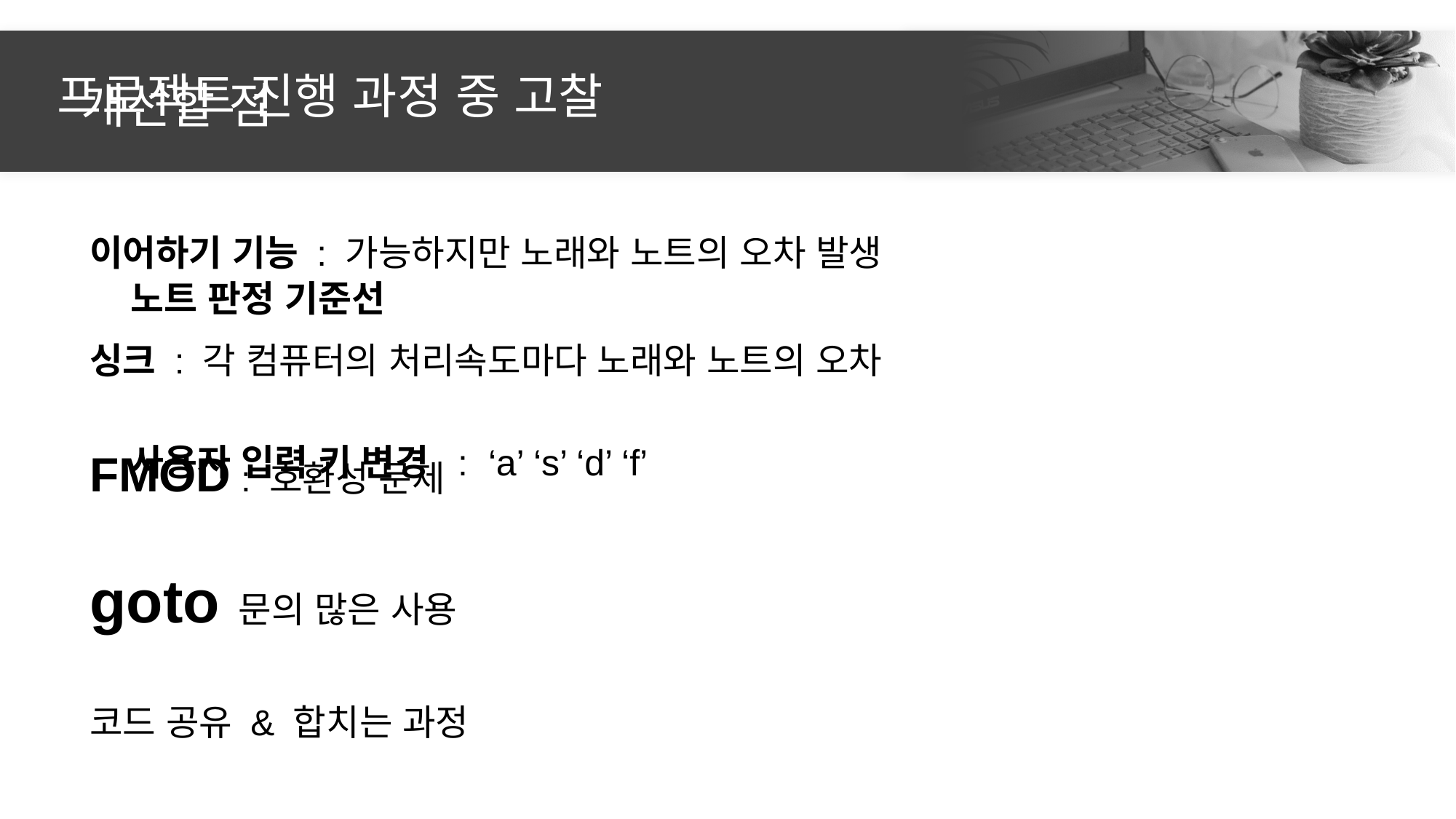

프로젝트 진행 과정 중 고찰
개선할 점
이어하기 기능 : 가능하지만 노래와 노트의 오차 발생

싱크 : 각 컴퓨터의 처리속도마다 노래와 노트의 오차

FMOD : 호환성 문제

goto 문의 많은 사용

코드 공유 & 합치는 과정
노트 판정 기준선

사용자 입력 키 변경  :  ‘a’ ‘s’ ‘d’ ‘f’